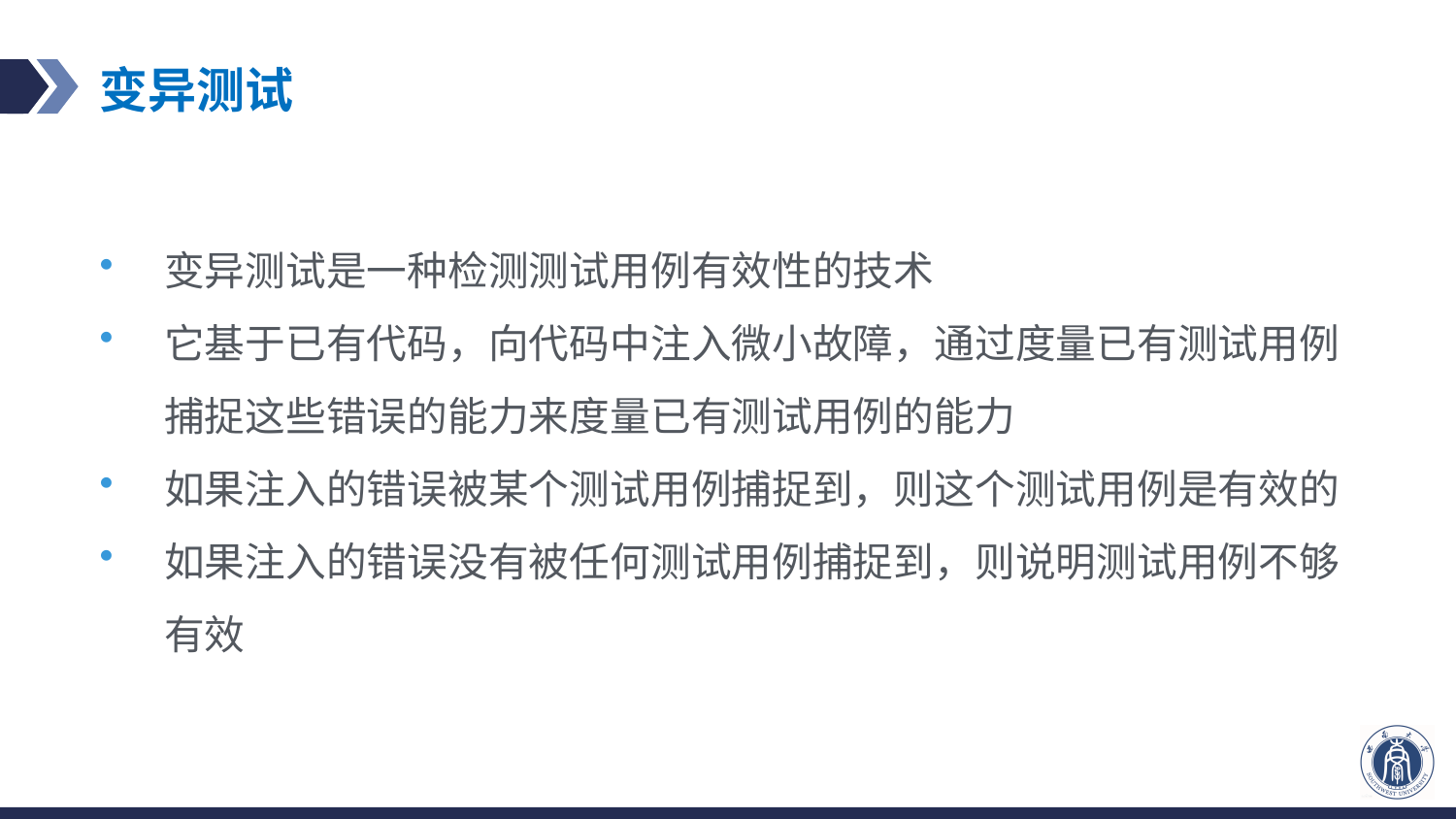

# 变异测试
变异测试是一种检测测试用例有效性的技术
它基于已有代码，向代码中注入微小故障，通过度量已有测试用例捕捉这些错误的能力来度量已有测试用例的能力
如果注入的错误被某个测试用例捕捉到，则这个测试用例是有效的
如果注入的错误没有被任何测试用例捕捉到，则说明测试用例不够有效